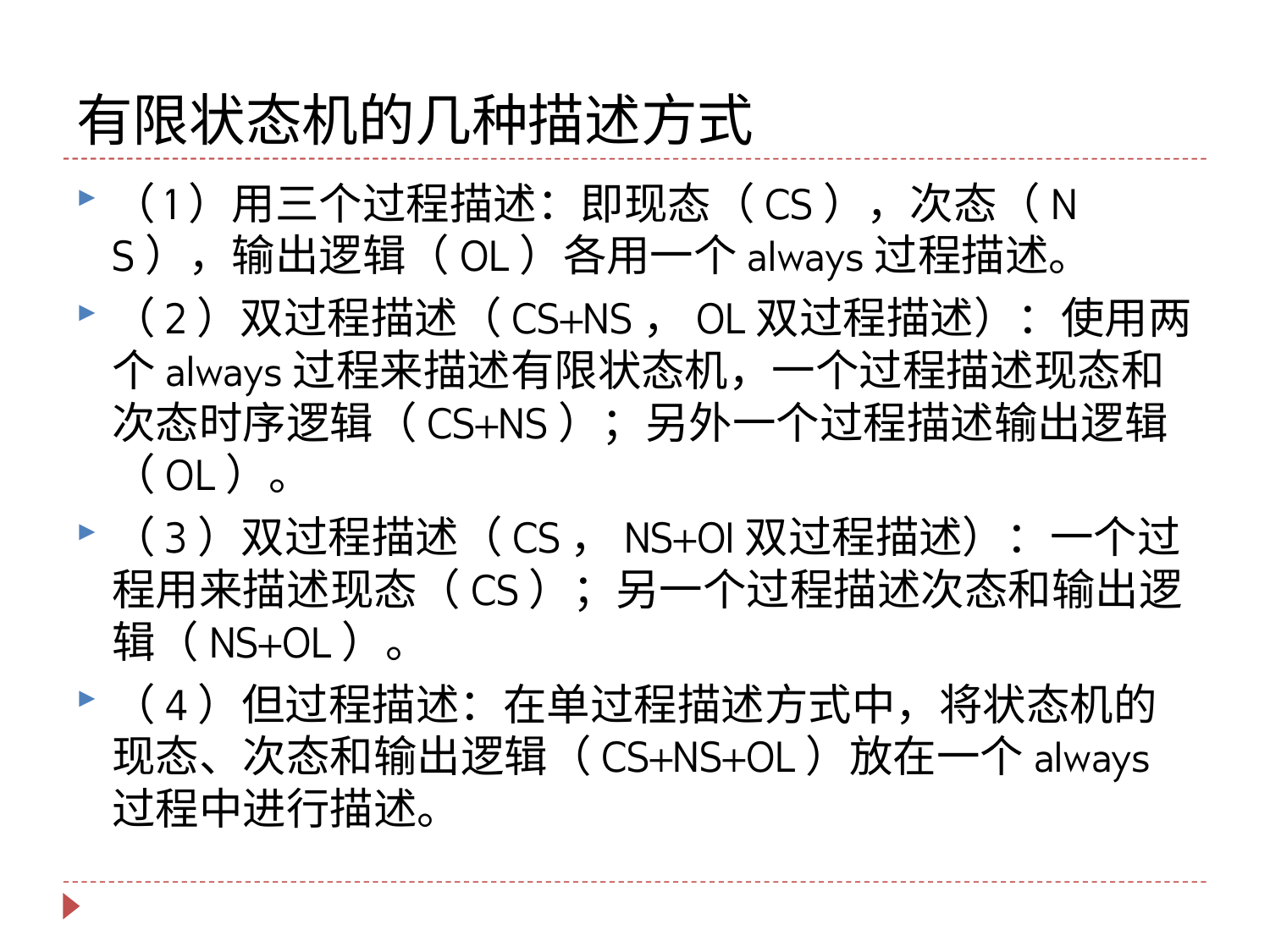

# 有限状态机的几种描述方式
（1）用三个过程描述：即现态（CS），次态（NS），输出逻辑（OL）各用一个always过程描述。
（2）双过程描述（CS+NS，OL双过程描述）：使用两个always过程来描述有限状态机，一个过程描述现态和次态时序逻辑（CS+NS）；另外一个过程描述输出逻辑（OL）。
（3）双过程描述（CS，NS+Ol双过程描述）：一个过程用来描述现态（CS）；另一个过程描述次态和输出逻辑（NS+OL）。
（4）但过程描述：在单过程描述方式中，将状态机的现态、次态和输出逻辑（CS+NS+OL）放在一个always过程中进行描述。